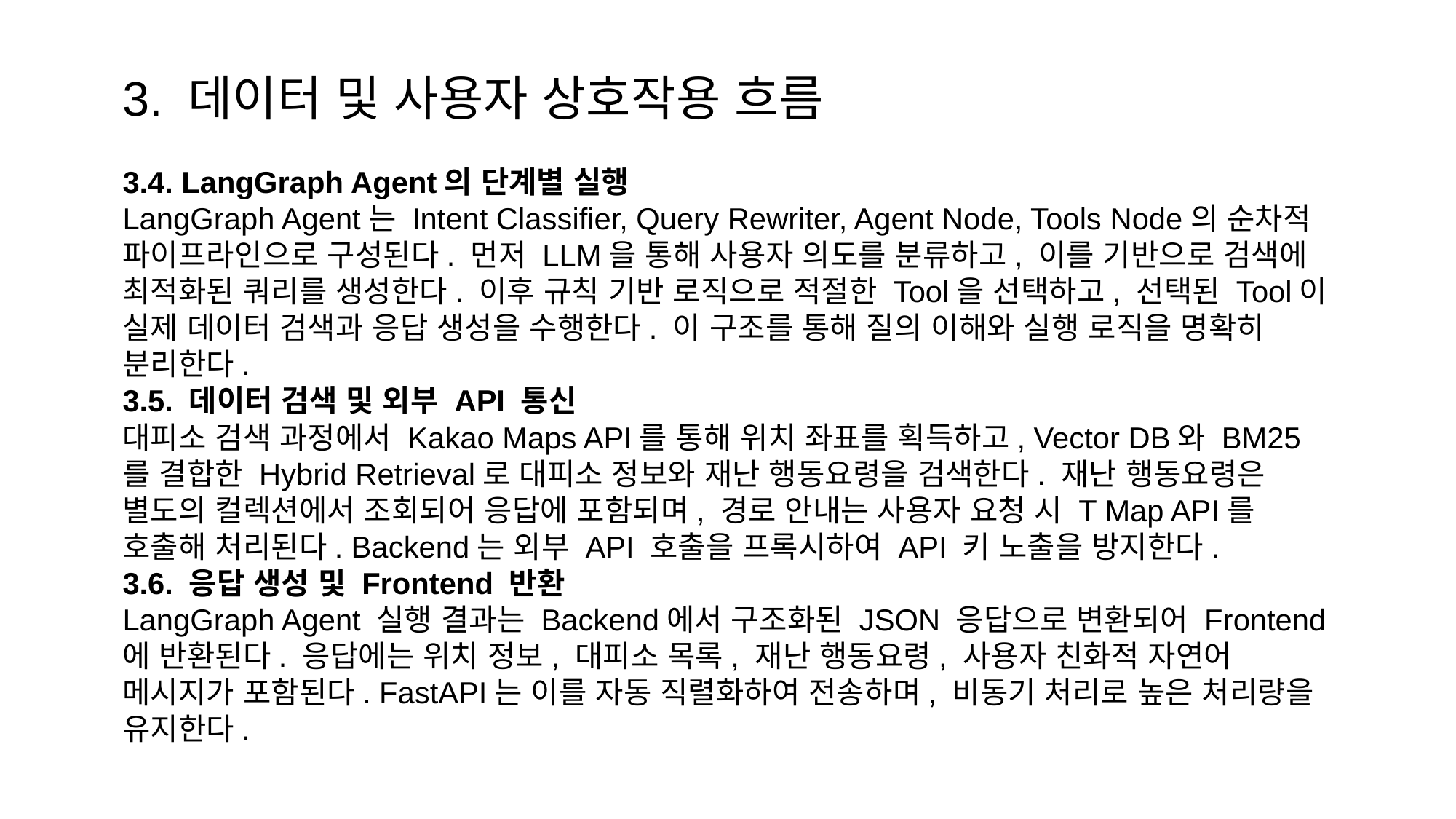

3. 데이터 및 사용자 상호작용 흐름

3.4. LangGraph Agent의 단계별 실행
LangGraph Agent는 Intent Classifier, Query Rewriter, Agent Node, Tools Node의 순차적 파이프라인으로 구성된다. 먼저 LLM을 통해 사용자 의도를 분류하고, 이를 기반으로 검색에 최적화된 쿼리를 생성한다. 이후 규칙 기반 로직으로 적절한 Tool을 선택하고, 선택된 Tool이 실제 데이터 검색과 응답 생성을 수행한다. 이 구조를 통해 질의 이해와 실행 로직을 명확히 분리한다.
3.5. 데이터 검색 및 외부 API 통신
대피소 검색 과정에서 Kakao Maps API를 통해 위치 좌표를 획득하고, Vector DB와 BM25를 결합한 Hybrid Retrieval로 대피소 정보와 재난 행동요령을 검색한다. 재난 행동요령은 별도의 컬렉션에서 조회되어 응답에 포함되며, 경로 안내는 사용자 요청 시 T Map API를 호출해 처리된다. Backend는 외부 API 호출을 프록시하여 API 키 노출을 방지한다.
3.6. 응답 생성 및 Frontend 반환
LangGraph Agent 실행 결과는 Backend에서 구조화된 JSON 응답으로 변환되어 Frontend에 반환된다. 응답에는 위치 정보, 대피소 목록, 재난 행동요령, 사용자 친화적 자연어 메시지가 포함된다. FastAPI는 이를 자동 직렬화하여 전송하며, 비동기 처리로 높은 처리량을 유지한다.